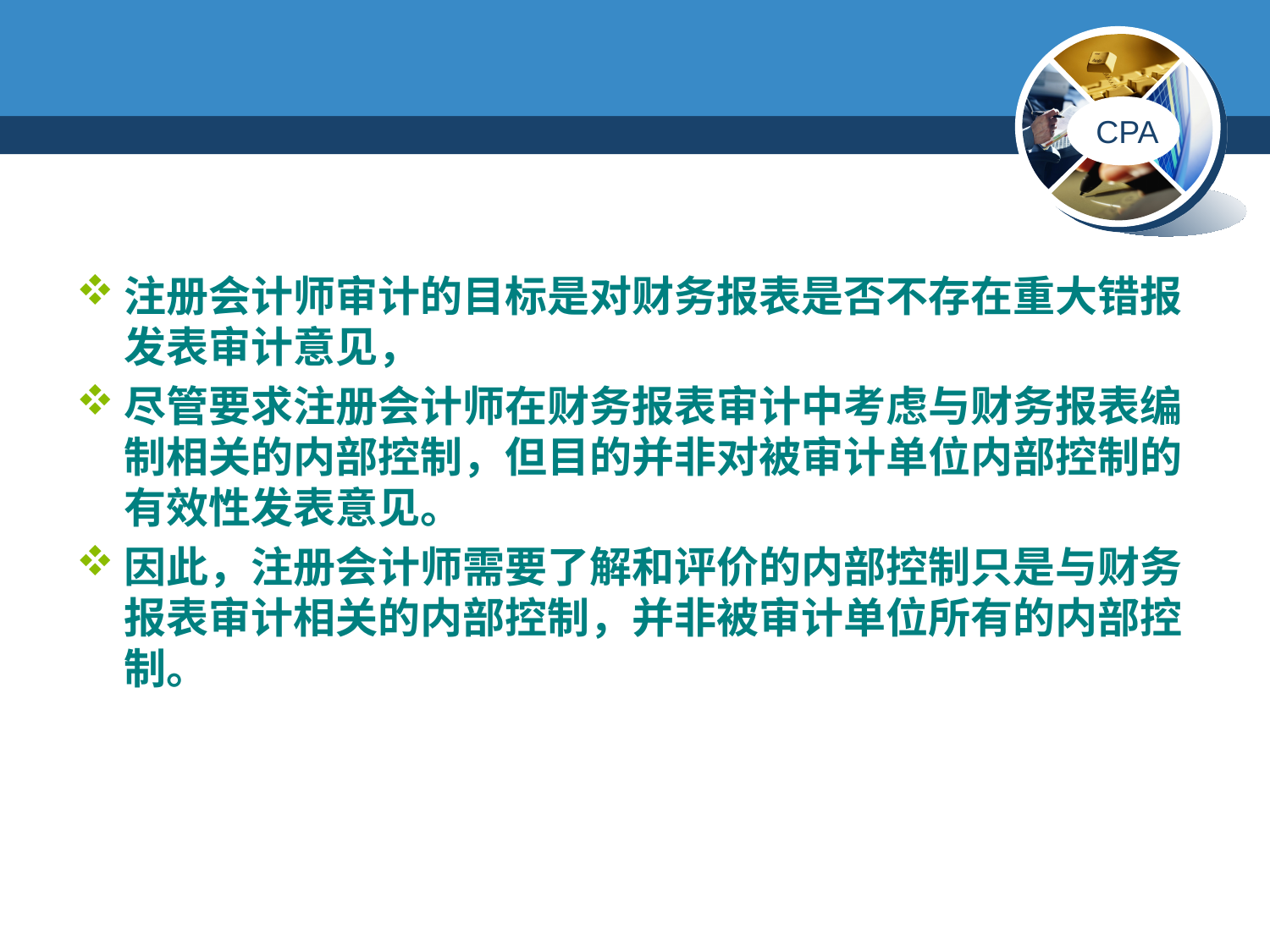

#
注册会计师审计的目标是对财务报表是否不存在重大错报发表审计意见，
尽管要求注册会计师在财务报表审计中考虑与财务报表编制相关的内部控制，但目的并非对被审计单位内部控制的有效性发表意见。
因此，注册会计师需要了解和评价的内部控制只是与财务报表审计相关的内部控制，并非被审计单位所有的内部控制。